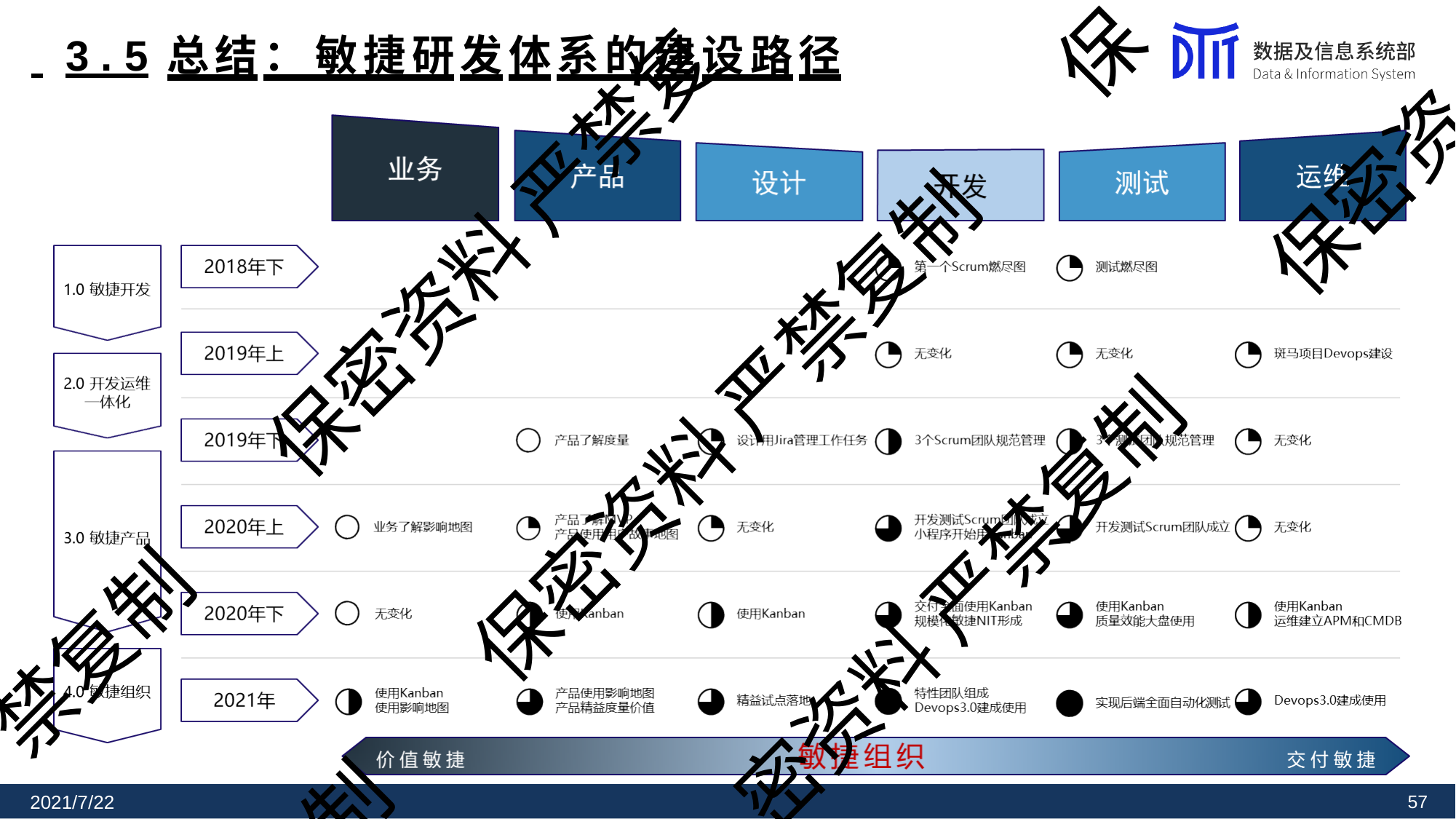

保
# 3 . 5	总结： 敏捷研发体系的建设路径

保密资
保密资料 严禁复
保密资料 严禁复制
密资料 严禁复制
禁复制
制
2021/7/22
57